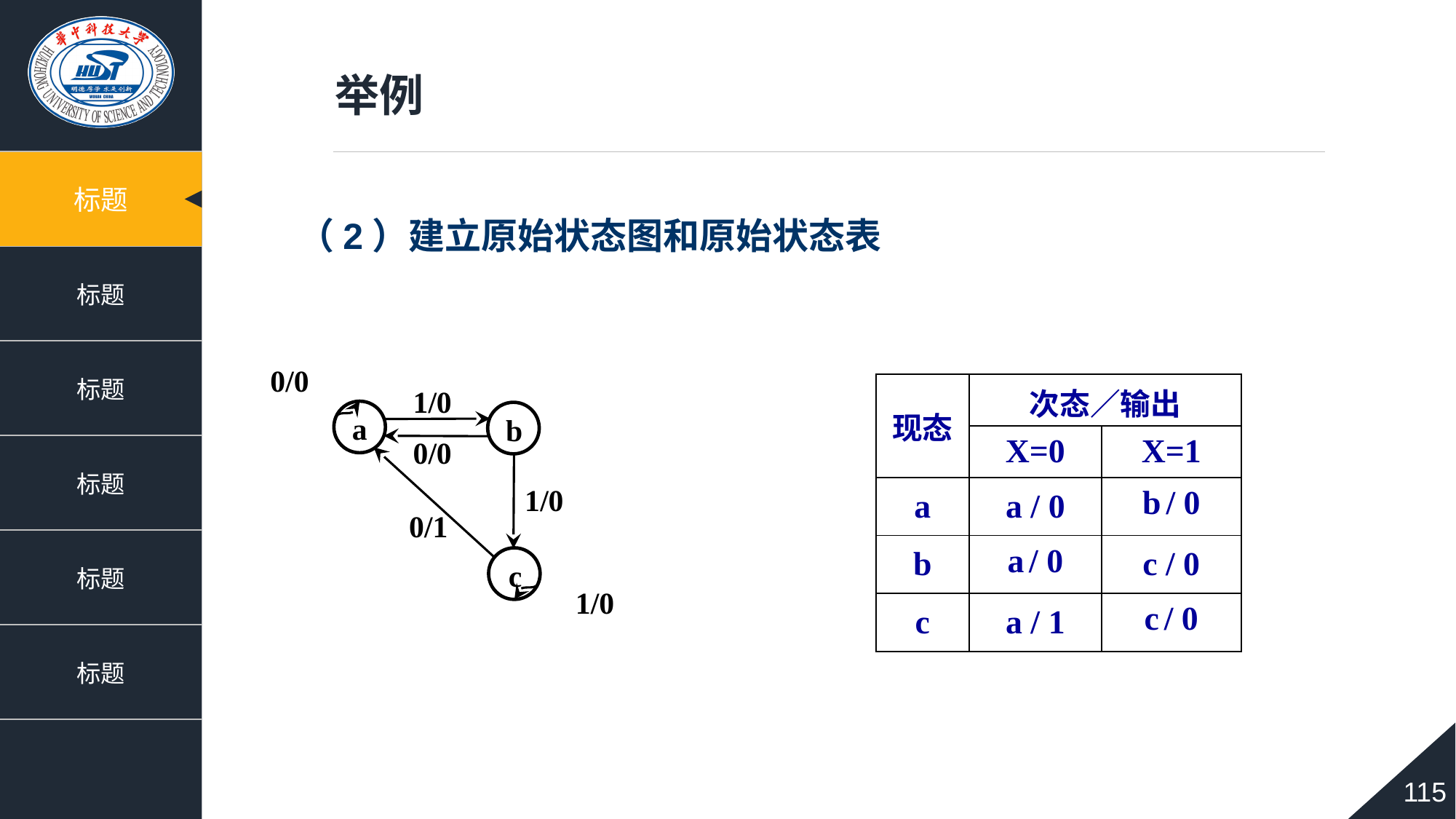

举例
（2）建立原始状态图和原始状态表
0/0
1/0
a

b

0/0
0/1
1/0
c

1/0
| 现态 | 次态／输出 |  |
| --- | --- | --- |
|  | X=0 | X=1 |
| a | a / 0 | b / 0 |
| b | a / 0 | c / 0 |
| c | a / 1 | c / 0 |